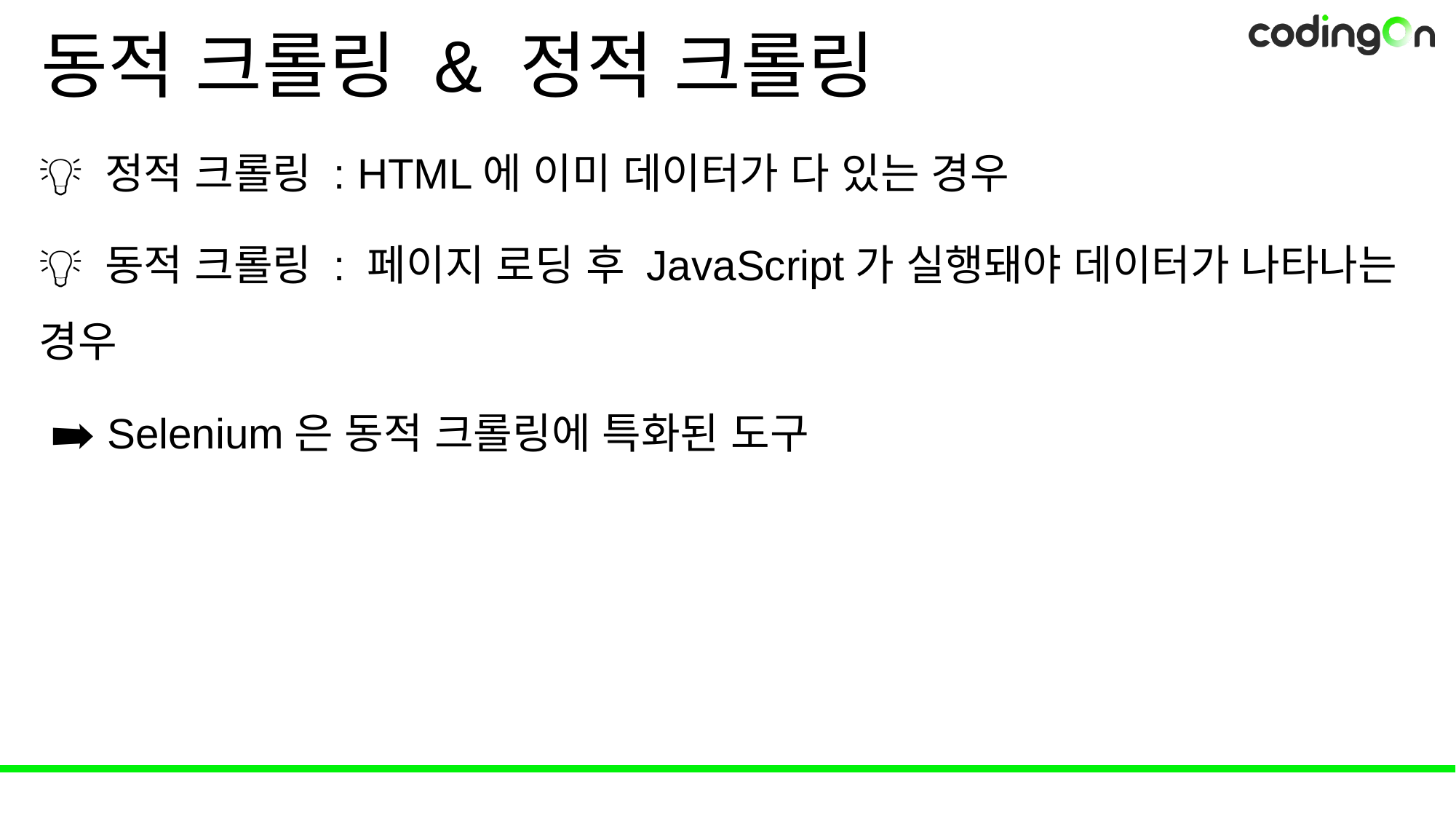

# 동적 크롤링 & 정적 크롤링
💡 정적 크롤링 : HTML에 이미 데이터가 다 있는 경우
💡 동적 크롤링 : 페이지 로딩 후 JavaScript가 실행돼야 데이터가 나타나는 경우
 ➡️ Selenium은 동적 크롤링에 특화된 도구